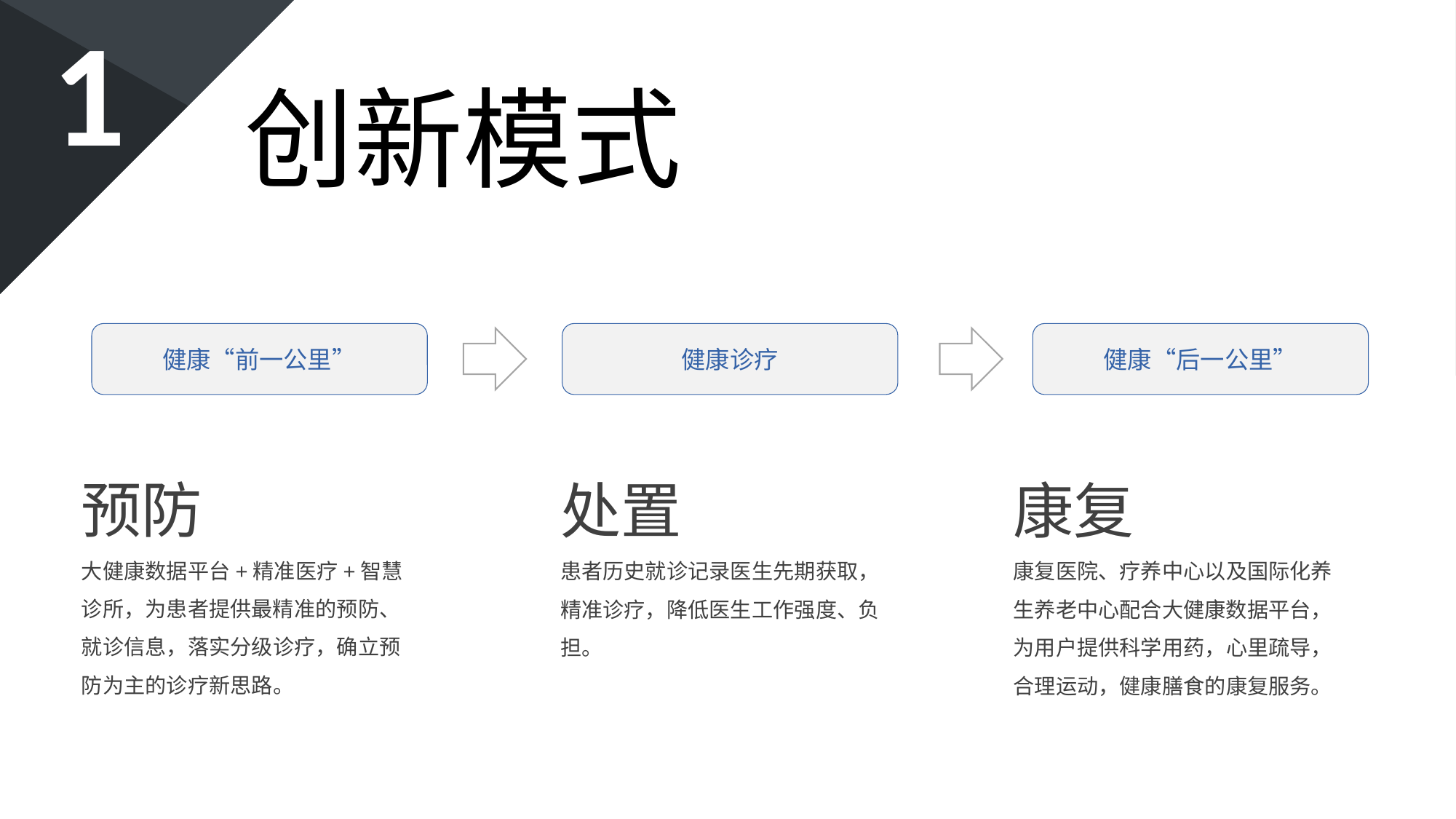

1
创新模式
健康“前一公里”
健康诊疗
健康“后一公里”

预防
大健康数据平台+精准医疗+智慧诊所，为患者提供最精准的预防、就诊信息，落实分级诊疗，确立预防为主的诊疗新思路。
康复
康复医院、疗养中心以及国际化养生养老中心配合大健康数据平台，为用户提供科学用药，心里疏导，合理运动，健康膳食的康复服务。
处置
患者历史就诊记录医生先期获取，精准诊疗，降低医生工作强度、负担。